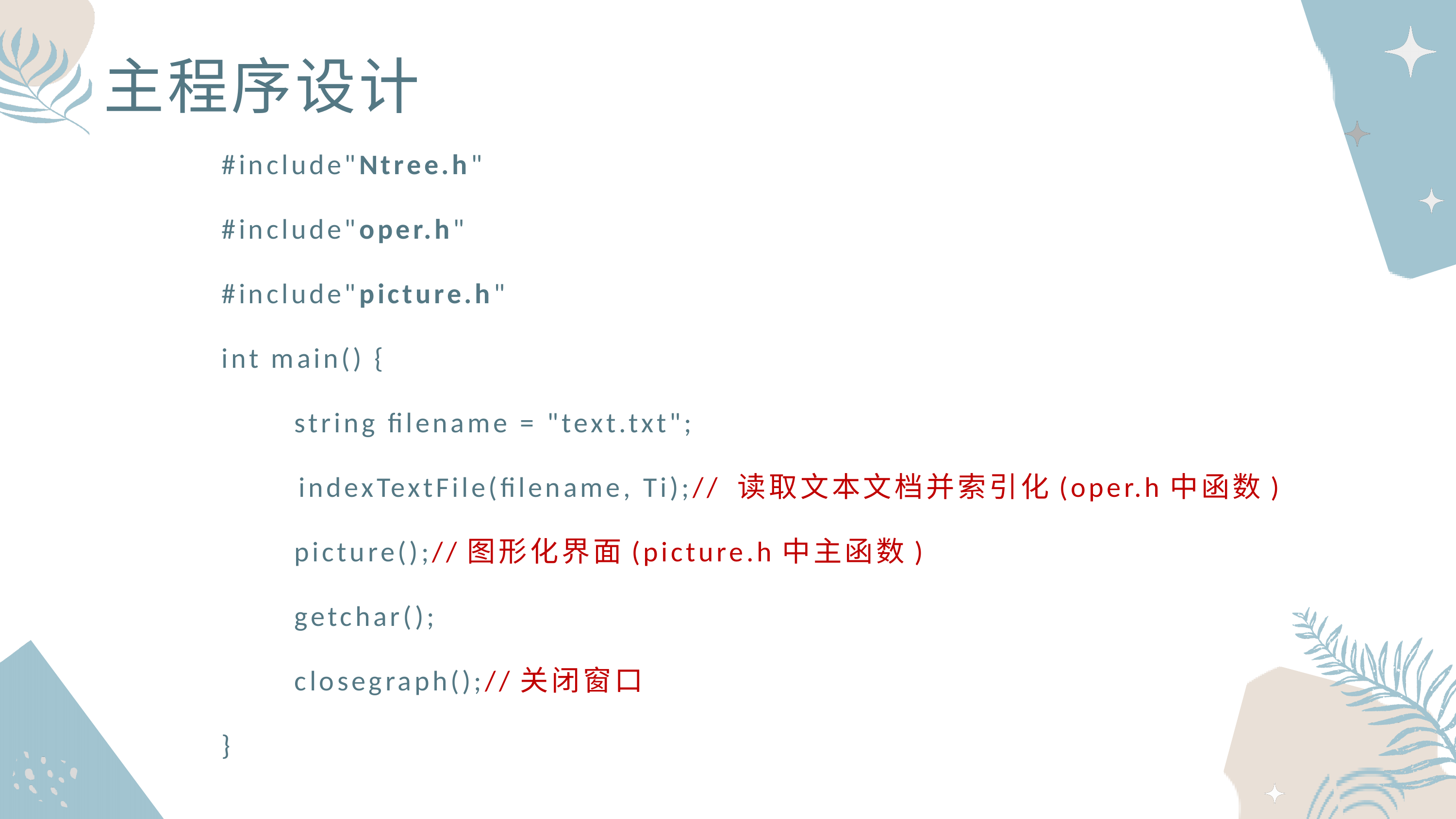

主程序设计
#include"Ntree.h"
#include"oper.h"
#include"picture.h"
int main() {
	string filename = "text.txt";
        indexTextFile(filename, Ti);// 读取文本文档并索引化(oper.h中函数)
	picture();//图形化界面(picture.h中主函数)
	getchar();
	closegraph();//关闭窗口
}